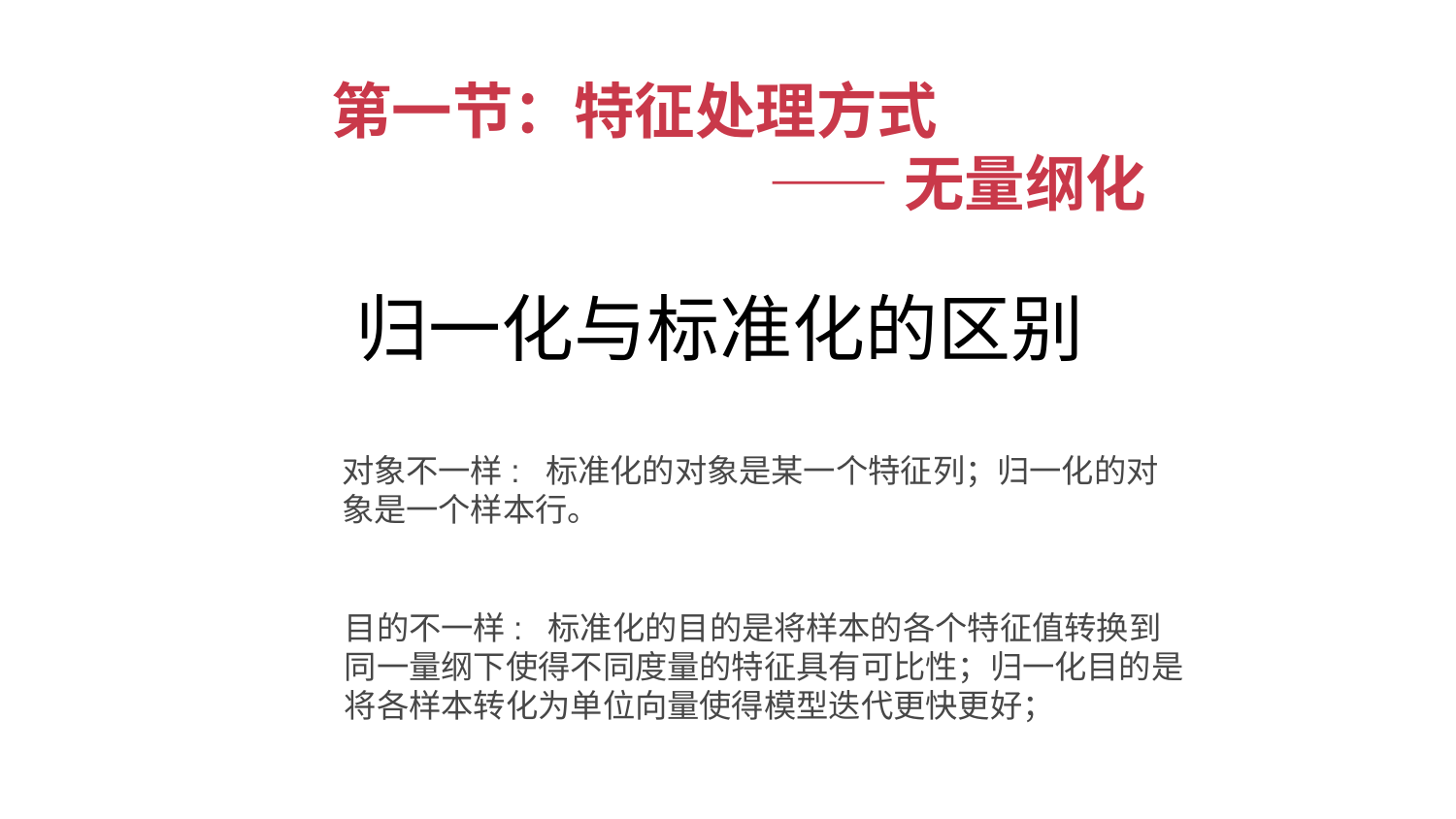

第一节：特征处理方式
——无量纲化
归一化与标准化的区别
对象不一样:  标准化的对象是某一个特征列；归一化的对象是一个样本行。
目的不一样:  标准化的目的是将样本的各个特征值转换到同一量纲下使得不同度量的特征具有可比性；归一化目的是将各样本转化为单位向量使得模型迭代更快更好；